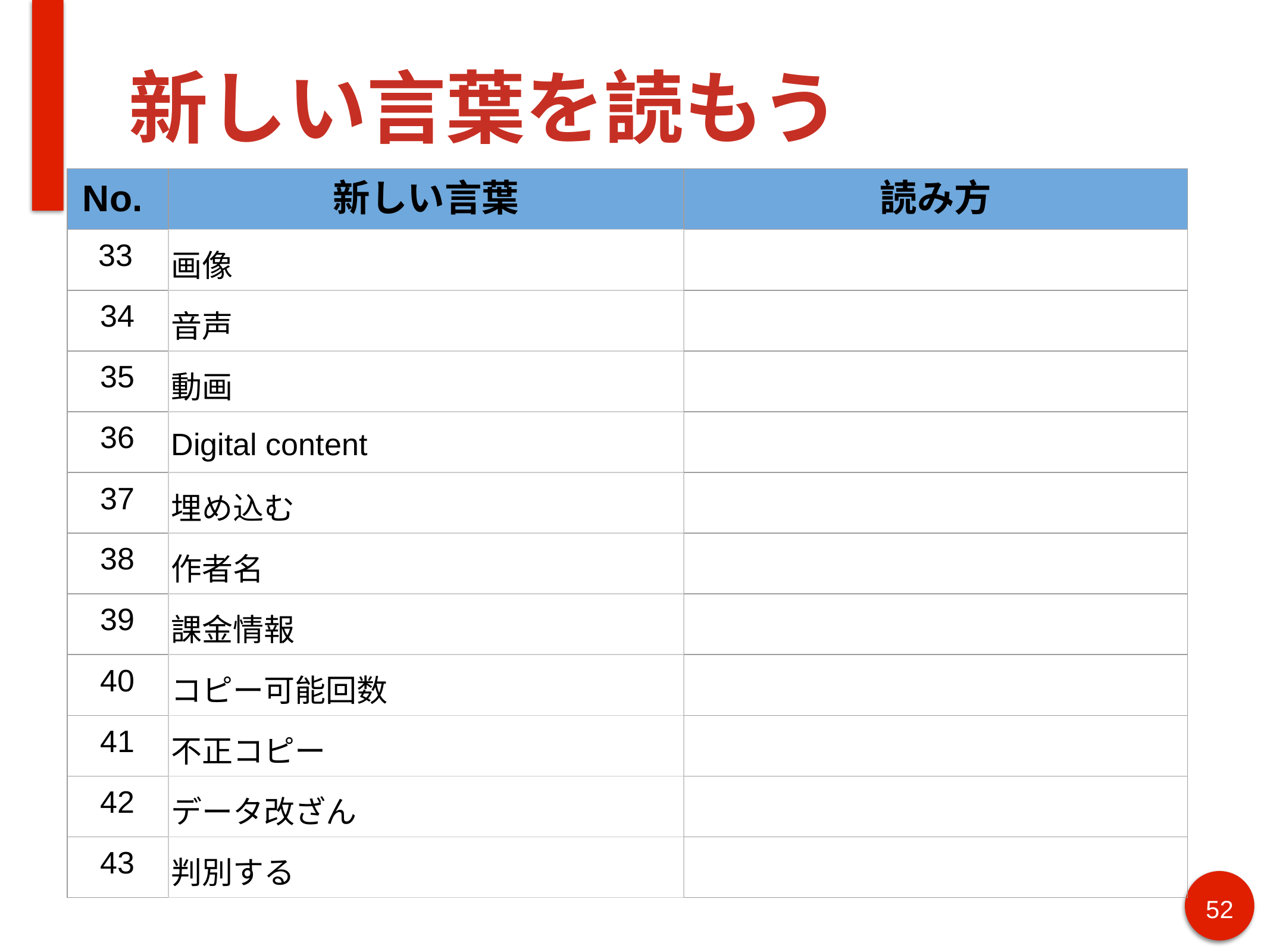

# 新しい言葉を読もう
| No. | 新しい言葉 | 読み方 |
| --- | --- | --- |
| 33 | 画像 |  |
| 34 | 音声 |  |
| 35 | 動画 |  |
| 36 | Digital content |  |
| 37 | 埋め込む |  |
| 38 | 作者名 |  |
| 39 | 課金情報 |  |
| 40 | コピー可能回数 |  |
| 41 | 不正コピー |  |
| 42 | データ改ざん |  |
| 43 | 判別する |  |
52